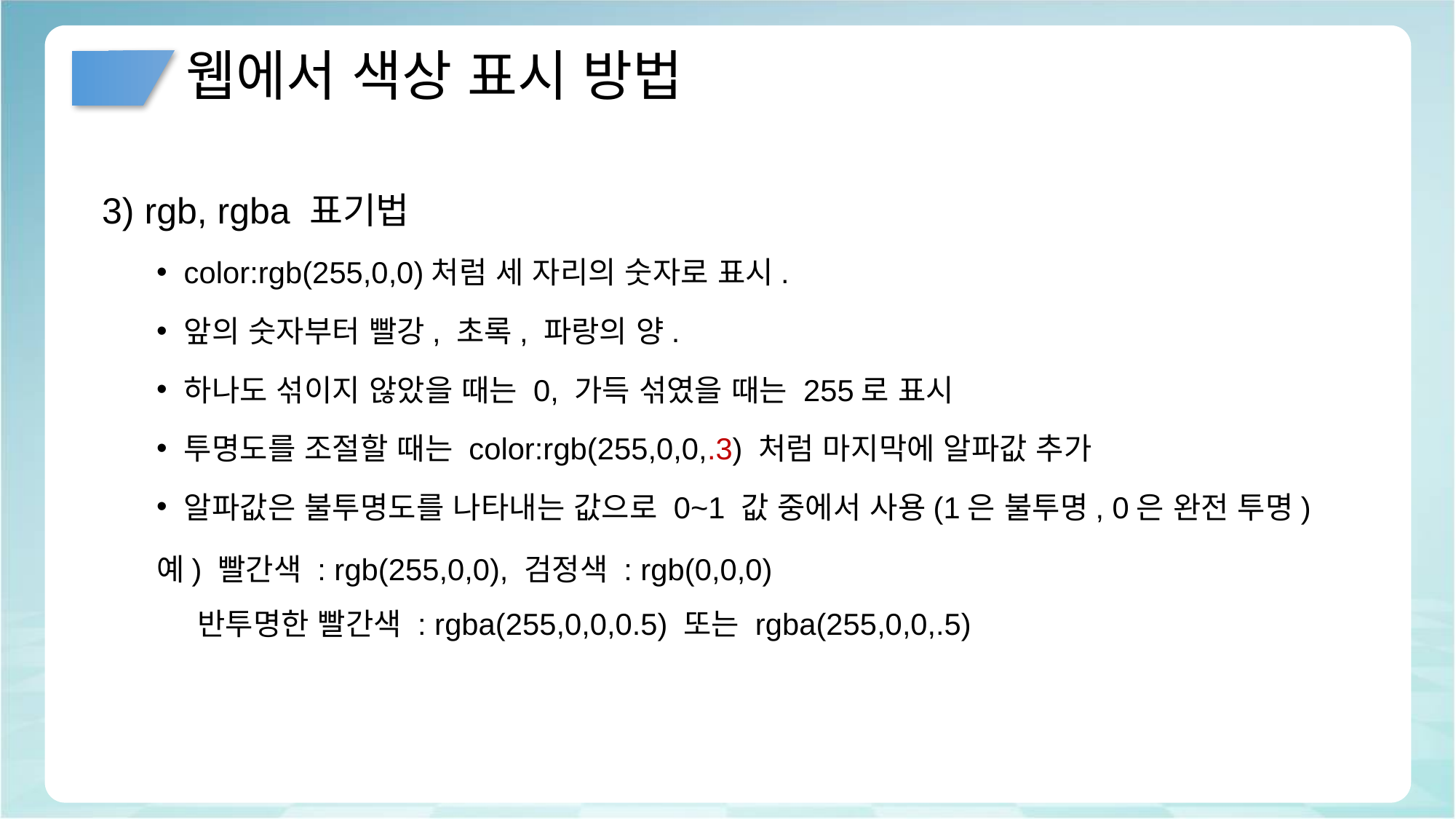

# 웹에서 색상 표시 방법
3) rgb, rgba 표기법
color:rgb(255,0,0)처럼 세 자리의 숫자로 표시.
앞의 숫자부터 빨강, 초록, 파랑의 양.
하나도 섞이지 않았을 때는 0, 가득 섞였을 때는 255로 표시
투명도를 조절할 때는 color:rgb(255,0,0,.3) 처럼 마지막에 알파값 추가
알파값은 불투명도를 나타내는 값으로 0~1 값 중에서 사용(1은 불투명, 0은 완전 투명)
예) 빨간색 : rgb(255,0,0), 검정색 : rgb(0,0,0)
    반투명한 빨간색 : rgba(255,0,0,0.5) 또는 rgba(255,0,0,.5)